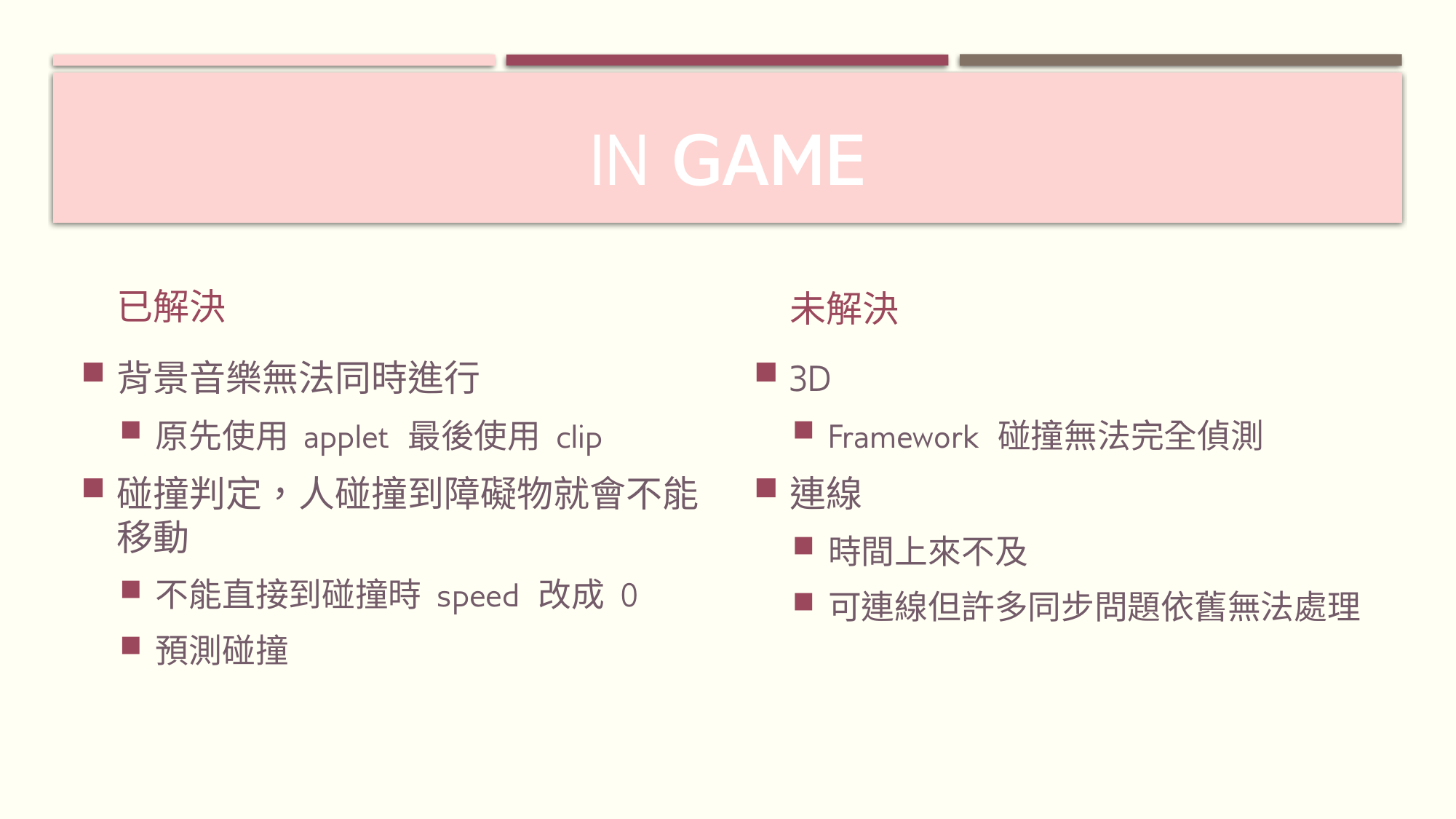

# In game
已解決
未解決
背景音樂無法同時進行
原先使用 applet 最後使用 clip
碰撞判定，人碰撞到障礙物就會不能移動
不能直接到碰撞時 speed 改成 0
預測碰撞

3D
Framework 碰撞無法完全偵測
連線
時間上來不及
可連線但許多同步問題依舊無法處理